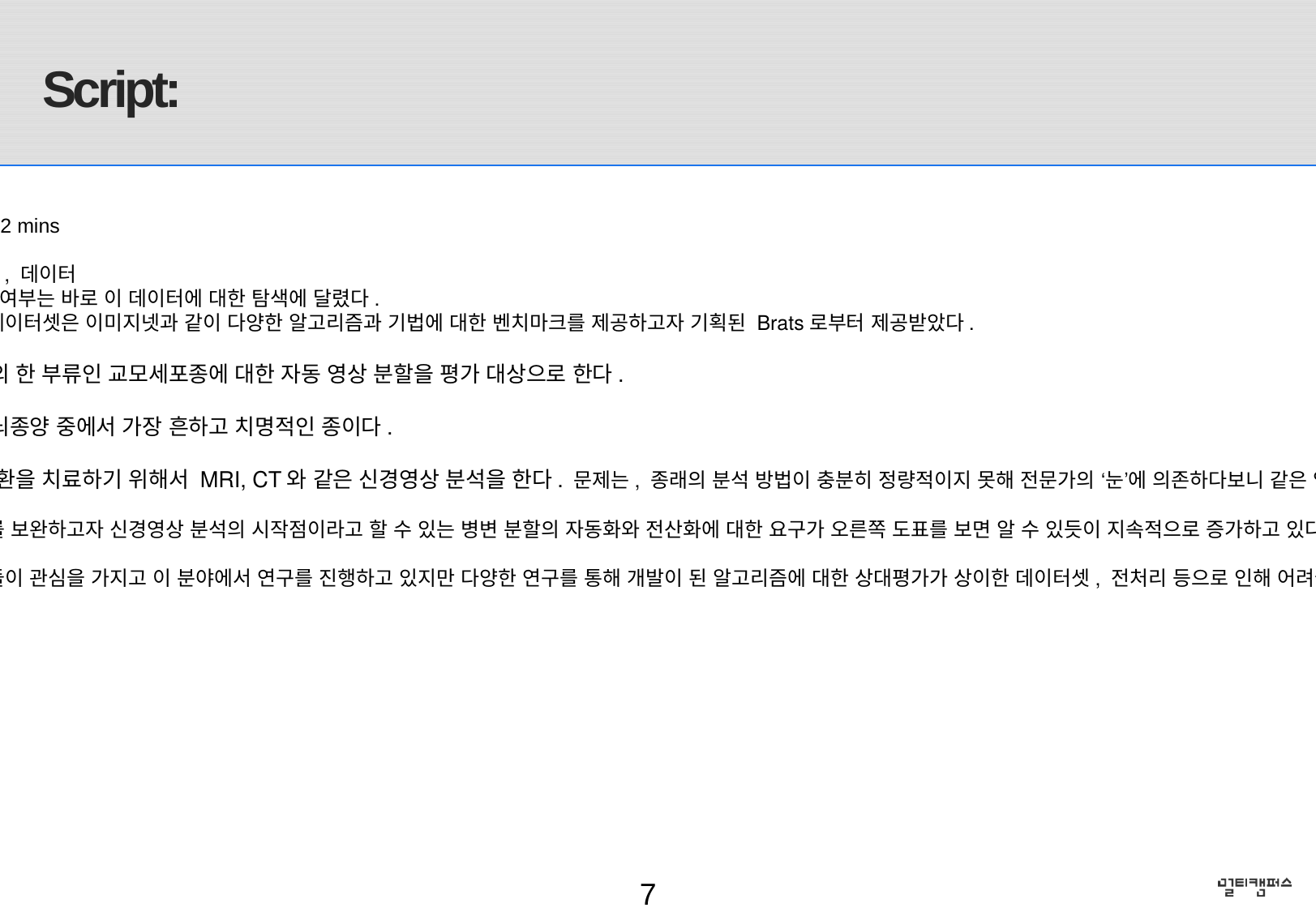

# Script:
예상 소요 시간: 2 mins

머신러닝의 엔진, 데이터
프로젝트의 성공여부는 바로 이 데이터에 대한 탐색에 달렸다.
우리가 다뤘던 데이터셋은 이미지넷과 같이 다양한 알고리즘과 기법에 대한 벤치마크를 제공하고자 기획된 Brats로부터 제공받았다.

현재는 뇌종양의 한 부류인 교모세포종에 대한 자동 영상 분할을 평가 대상으로 한다.

교모세포종은 뇌종양 중에서 가장 흔하고 치명적인 종이다.

이와 같은 뇌질환을 치료하기 위해서 MRI, CT와 같은 신경영상 분석을 한다. 문제는, 종래의 분석 방법이 충분히 정량적이지 못해 전문가의 ‘눈’에 의존하다보니 같은 영상에 대한 상이한 분석 결과가 나온다.

위와 같은 문제를 보완하고자 신경영상 분석의 시작점이라고 할 수 있는 병변 분할의 자동화와 전산화에 대한 요구가 오른쪽 도표를 보면 알 수 있듯이 지속적으로 증가하고 있다.

더 많은 연구자들이 관심을 가지고 이 분야에서 연구를 진행하고 있지만 다양한 연구를 통해 개발이 된 알고리즘에 대한 상대평가가 상이한 데이터셋, 전처리 등으로 인해 어려웠다.
7